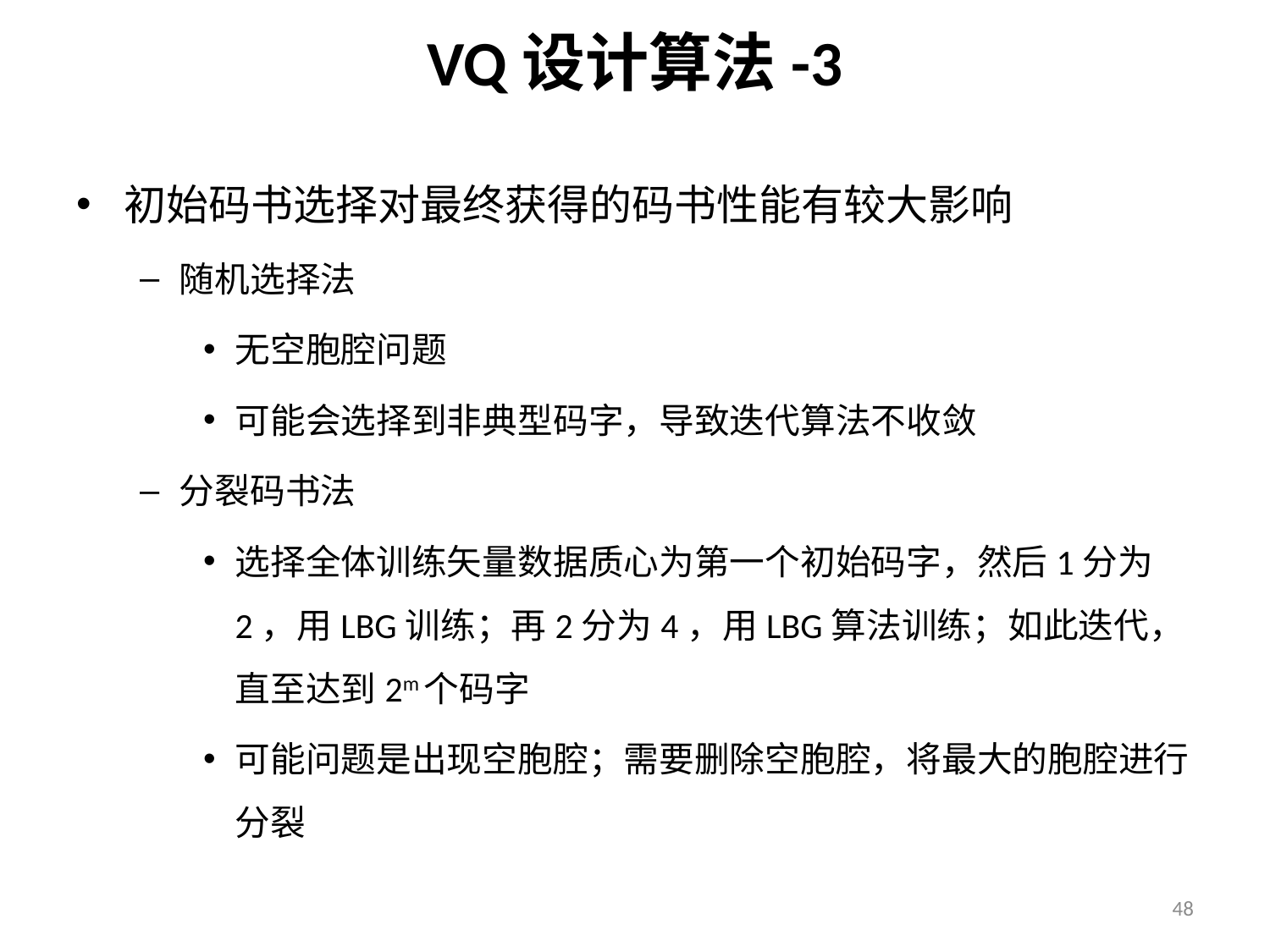

# VQ设计算法-3
初始码书选择对最终获得的码书性能有较大影响
随机选择法
无空胞腔问题
可能会选择到非典型码字，导致迭代算法不收敛
分裂码书法
选择全体训练矢量数据质心为第一个初始码字，然后1分为2，用LBG训练；再2分为4，用LBG算法训练；如此迭代，直至达到2m个码字
可能问题是出现空胞腔；需要删除空胞腔，将最大的胞腔进行分裂

48